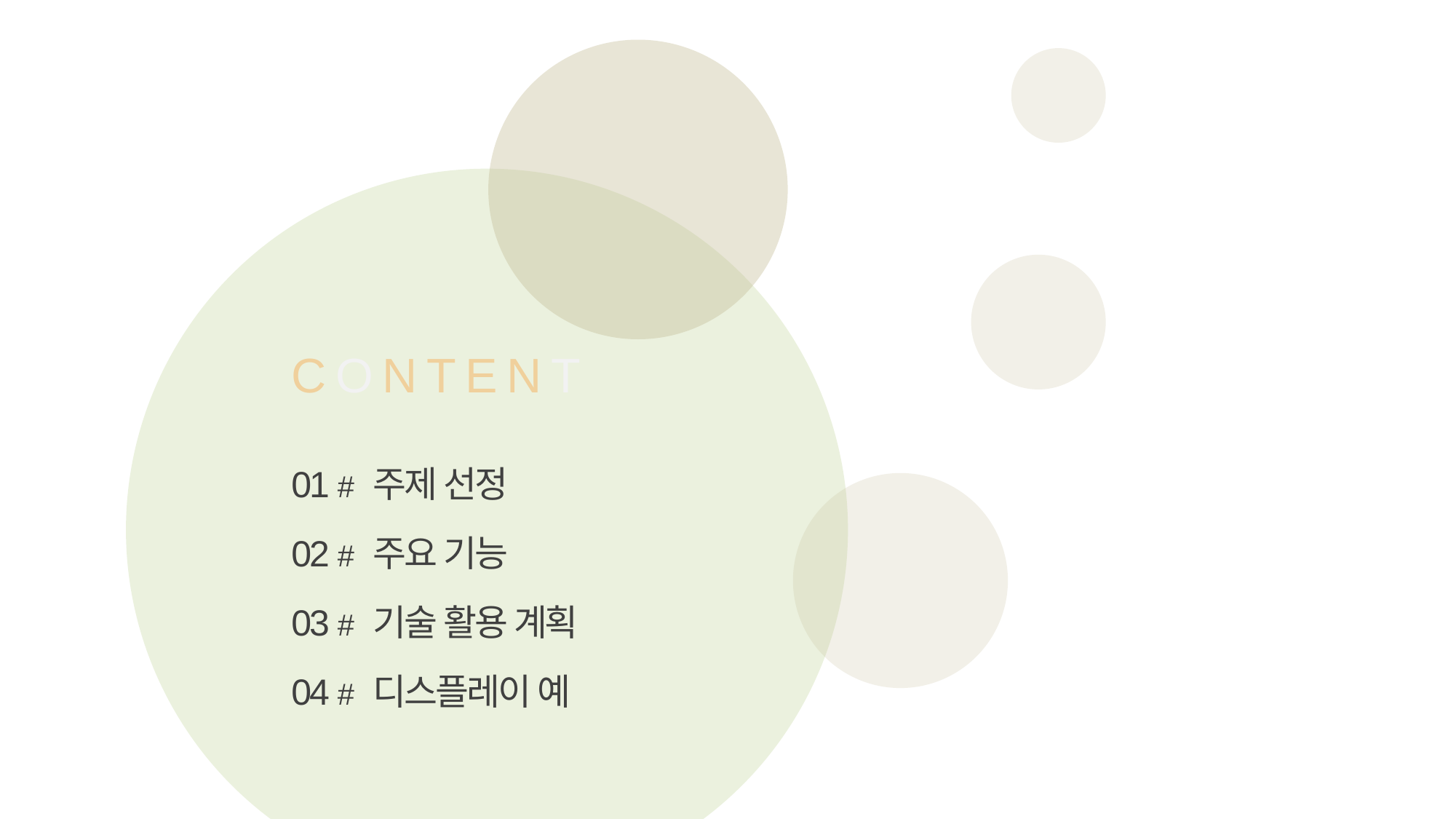

CONTENT

01 # 주제 선정

02 # 주요 기능

03 # 기술 활용 계획

04 # 디스플레이 예